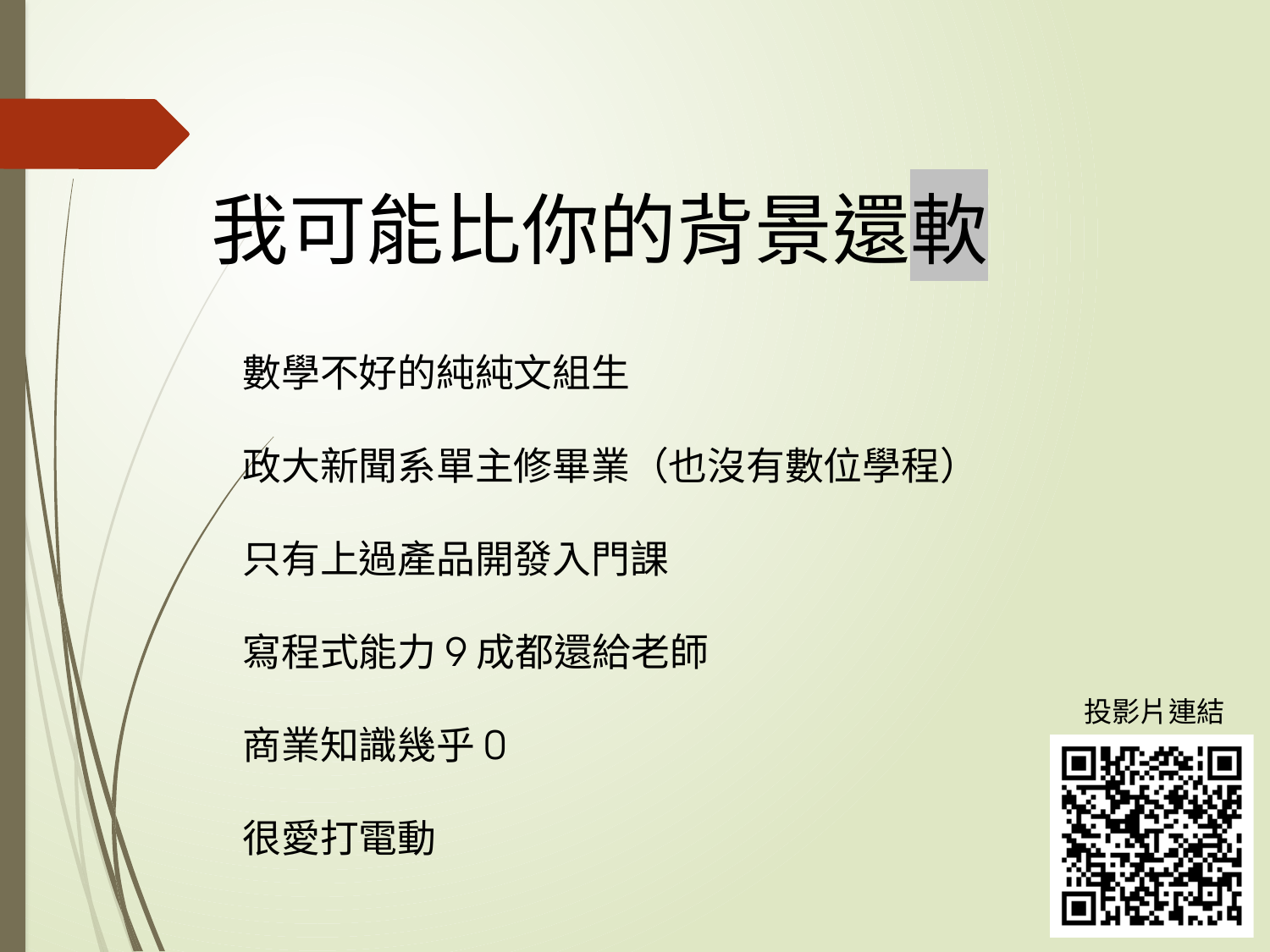

我可能比你的背景還軟
數學不好的純純文組生

政大新聞系單主修畢業（也沒有數位學程）

只有上過產品開發入門課

寫程式能力9成都還給老師

商業知識幾乎0

很愛打電動